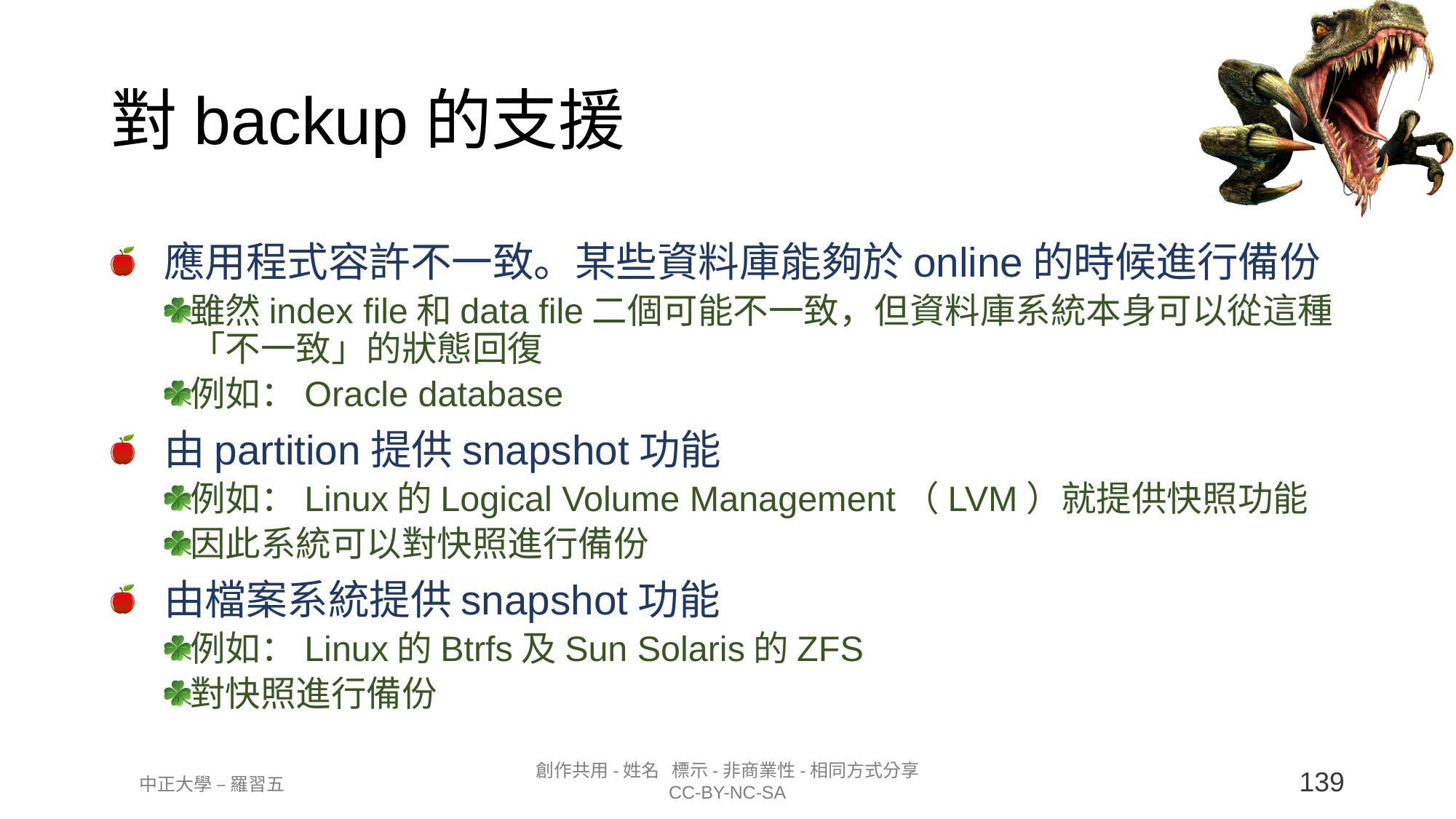

# 對backup的支援
應用程式容許不一致。某些資料庫能夠於online的時候進行備份
雖然index file和data file二個可能不一致，但資料庫系統本身可以從這種「不一致」的狀態回復
例如：Oracle database
由partition提供snapshot功能
例如：Linux的Logical Volume Management（LVM）就提供快照功能
因此系統可以對快照進行備份
由檔案系統提供snapshot功能
例如：Linux的Btrfs及Sun Solaris的ZFS
對快照進行備份